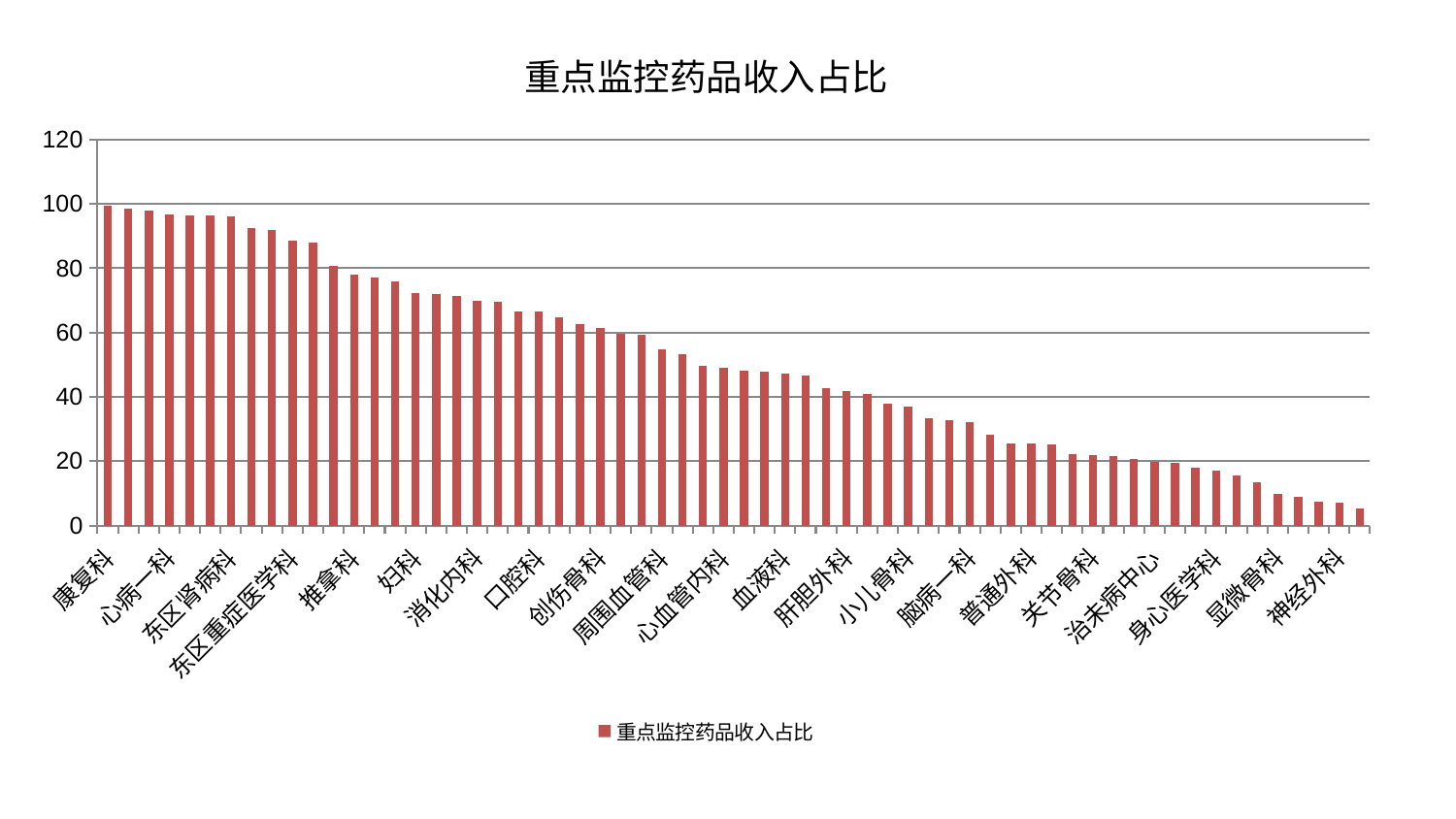

### Chart: 重点监控药品收入占比

| Category | 重点监控药品收入占比 |
|---|---|
| 康复科 | 99.53272950615315 |
| 乳腺甲状腺外科 | 98.42266545819518 |
| 脾胃病科 | 97.96847413776322 |
| 心病一科 | 96.63377197579477 |
| 医院 | 96.47097936892742 |
| 西区重症医学科 | 96.30881315028965 |
| 东区肾病科 | 96.10228187773716 |
| 老年医学科 | 92.5457948468317 |
| 心病四科 | 91.93077569924777 |
| 东区重症医学科 | 88.7179696946091 |
| 肛肠科 | 88.0328915739261 |
| 小儿推拿科 | 80.8169673495429 |
| 推拿科 | 78.17010386597309 |
| 中医经典科 | 77.14545003061149 |
| 脑病三科 | 75.89378726499685 |
| 妇科 | 72.25598370399999 |
| 美容皮肤科 | 72.0729290065756 |
| 骨科 | 71.35994057724007 |
| 消化内科 | 70.0034615404594 |
| 脑病二科 | 69.45181131196962 |
| 皮肤科 | 66.67538090804285 |
| 口腔科 | 66.6561705614229 |
| 神经内科 | 64.81525245822486 |
| 中医外治中心 | 62.47970958118118 |
| 创伤骨科 | 61.50640366872706 |
| 综合内科 | 59.63529013279425 |
| 脾胃科消化科合并 | 59.400620640727865 |
| 周围血管科 | 54.82257504842314 |
| 微创骨科 | 53.20421209103936 |
| 肾脏内科 | 49.76352077391728 |
| 心血管内科 | 49.07033131830079 |
| 肝病科 | 48.155751147916305 |
| 心病三科 | 47.80748837118305 |
| 血液科 | 47.22305161078177 |
| 男科 | 46.49434916331312 |
| 内分泌科 | 42.84776067973857 |
| 肝胆外科 | 41.930311176268106 |
| 眼科 | 40.89005814276685 |
| 妇二科 | 37.83289153383622 |
| 小儿骨科 | 37.10626260021128 |
| 心病二科 | 33.25744977028713 |
| 肿瘤内科 | 32.61652937305932 |
| 脑病一科 | 32.13254205458247 |
| 胸外科 | 28.271951548263452 |
| 产科 | 25.622919961391588 |
| 普通外科 | 25.41705436893298 |
| 重症医学科 | 25.35031189790169 |
| 妇科妇二科合并 | 22.267545241042907 |
| 关节骨科 | 21.94890511503651 |
| 脊柱骨科 | 21.477701362400346 |
| 泌尿外科 | 20.81073473412829 |
| 治未病中心 | 19.75908070021697 |
| 肾病科 | 19.4521907475125 |
| 呼吸内科 | 17.852425785168858 |
| 身心医学科 | 16.922608285075103 |
| 耳鼻喉科 | 15.505805716095367 |
| 儿科 | 13.43424496522938 |
| 显微骨科 | 9.896988711894172 |
| 运动损伤骨科 | 8.988192996374034 |
| 针灸科 | 7.525429202137235 |
| 神经外科 | 7.054660466446472 |
| 风湿病科 | 5.33513932751144 |
107